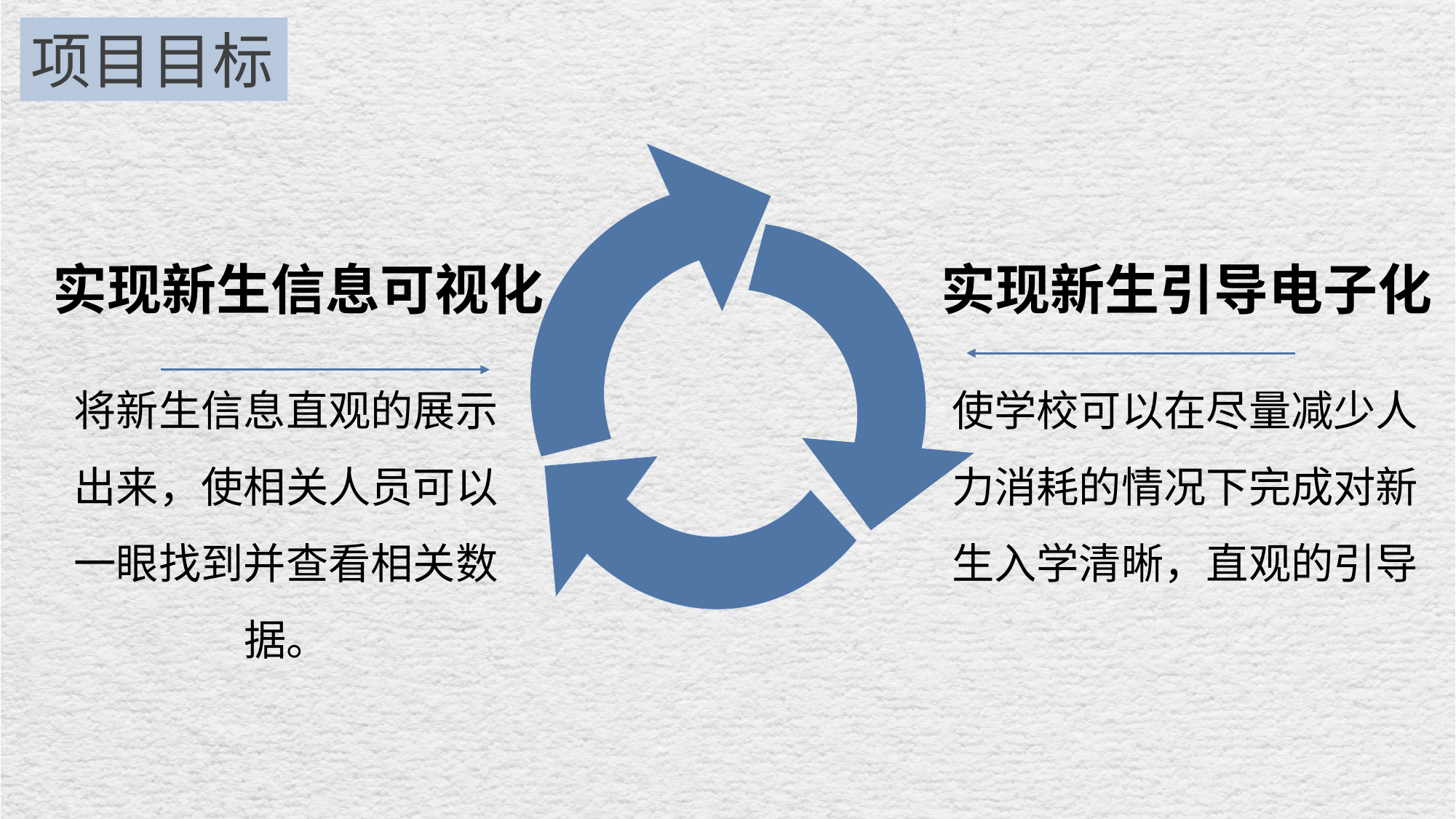

项目目标

实现新生信息可视化
实现新生引导电子化
使学校可以在尽量减少人力消耗的情况下完成对新生入学清晰，直观的引导

将新生信息直观的展示出来，使相关人员可以一眼找到并查看相关数据。